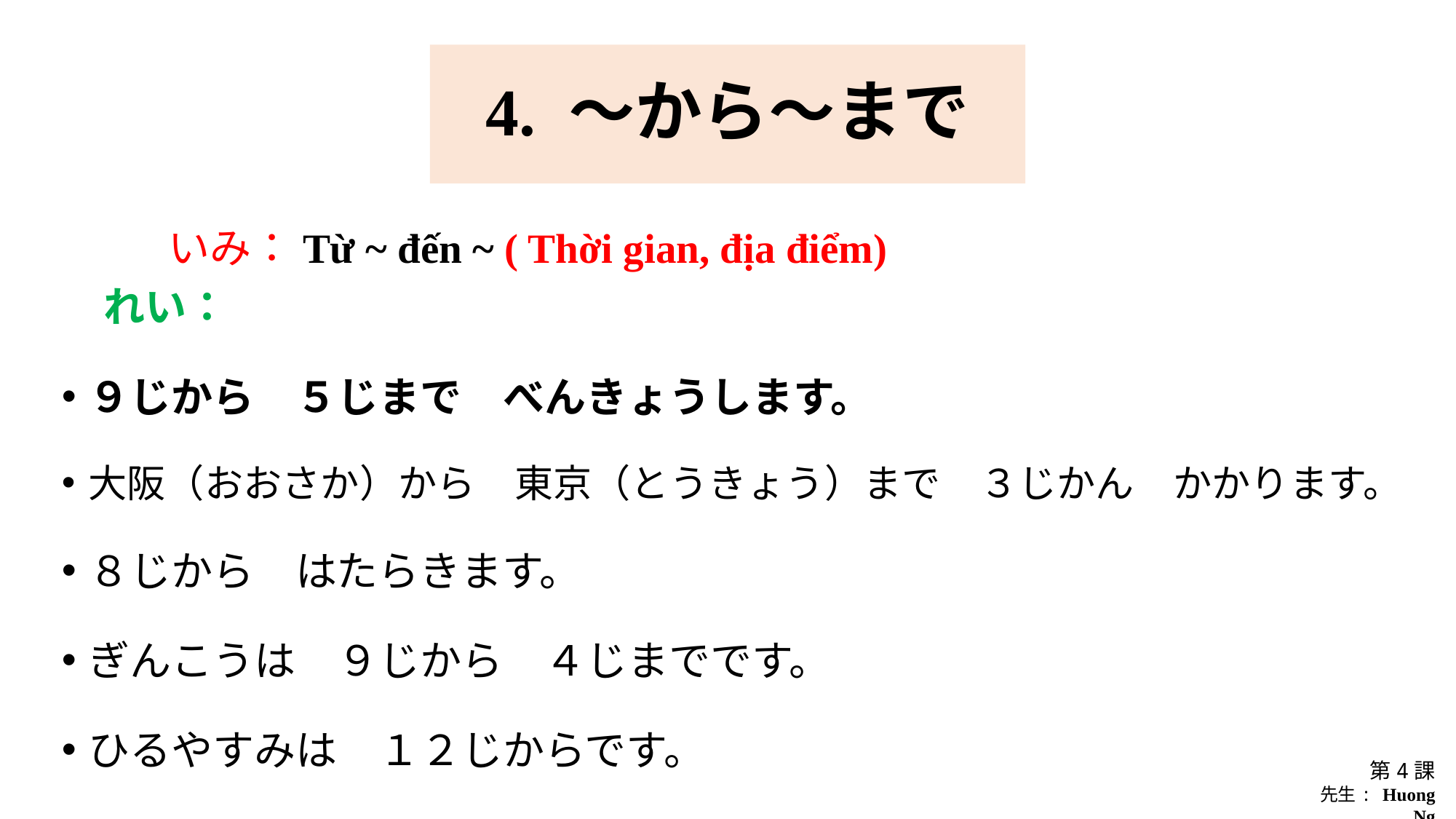

# 4. ～から～まで
		いみ：Từ ~ đến ~ ( Thời gian, địa điểm)
れい：
９じから　５じまで　べんきょうします。
大阪（おおさか）から　東京（とうきょう）まで　３じかん　かかります。
８じから　はたらきます。
ぎんこうは　９じから　４じまでです。
ひるやすみは　１２じからです。
第4課
先生: Huong Ng